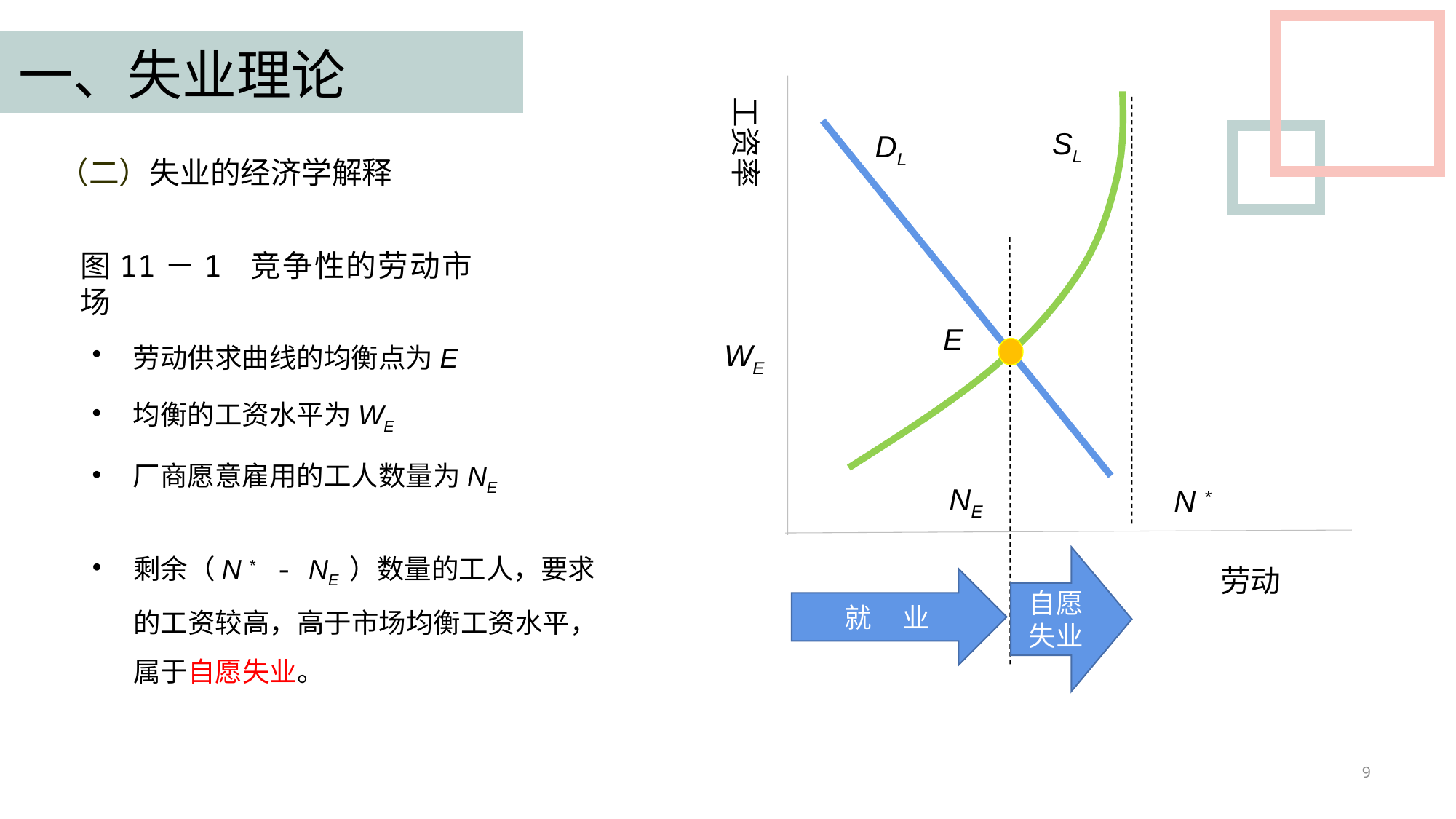

一、失业理论

工资率

SL
DL

（二）失业的经济学解释

图11－1 竞争性的劳动市场
E
劳动供求曲线的均衡点为E
均衡的工资水平为WE
厂商愿意雇用的工人数量为NE
WE

NE
N *
剩余（N *  - NE ）数量的工人，要求的工资较高，高于市场均衡工资水平，属于自愿失业。

自愿失业
劳动
就     业
9